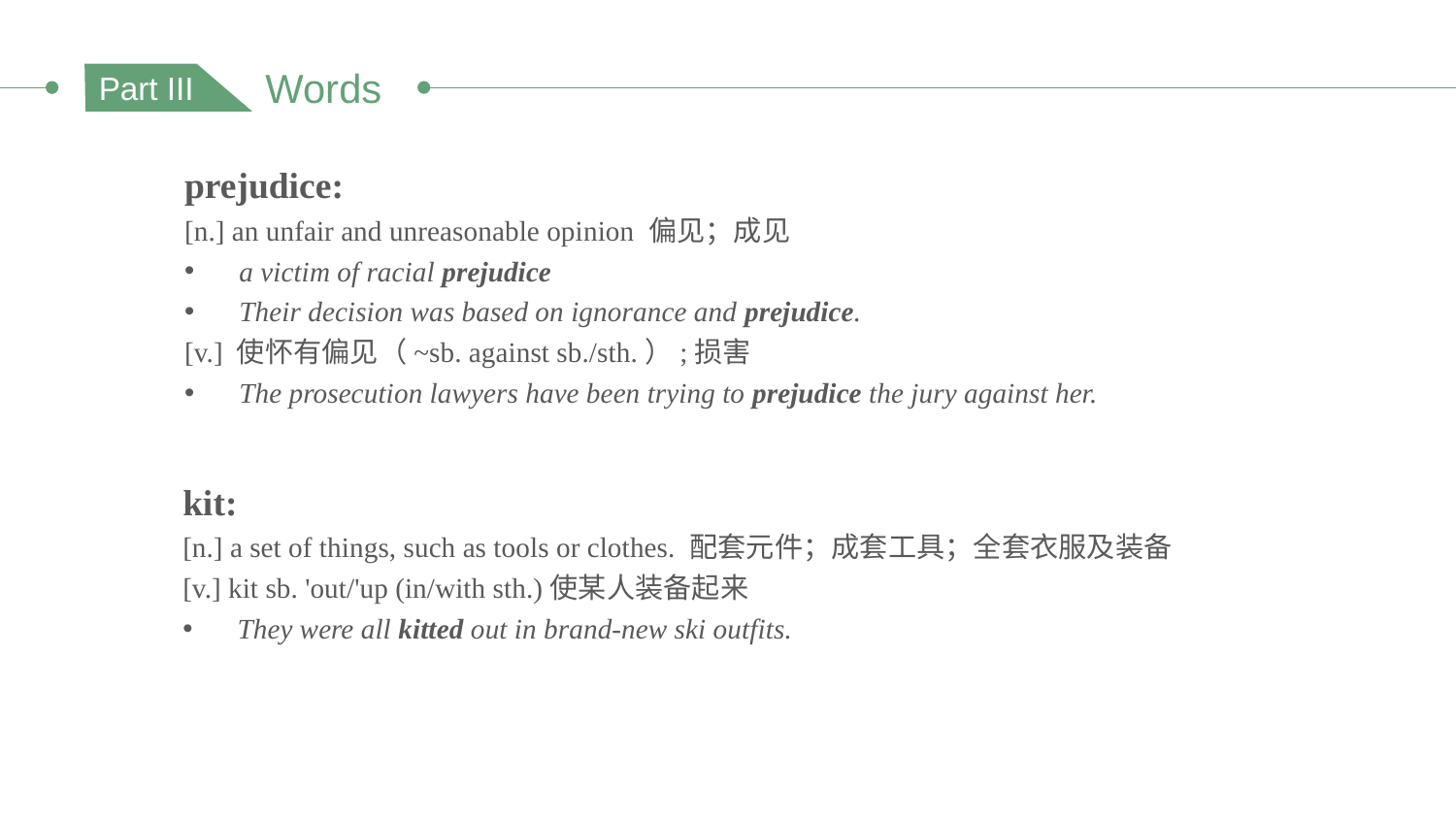

Words

Part III

prejudice:
[n.] an unfair and unreasonable opinion 偏见；成见
a victim of racial prejudice
Their decision was based on ignorance and prejudice.
[v.] 使怀有偏见（~sb. against sb./sth.）;损害
The prosecution lawyers have been trying to prejudice the jury against her.
kit:
[n.] a set of things, such as tools or clothes. 配套元件；成套工具；全套衣服及装备
[v.] kit sb. 'out/'up (in/with sth.)使某人装备起来
They were all kitted out in brand-new ski outfits.